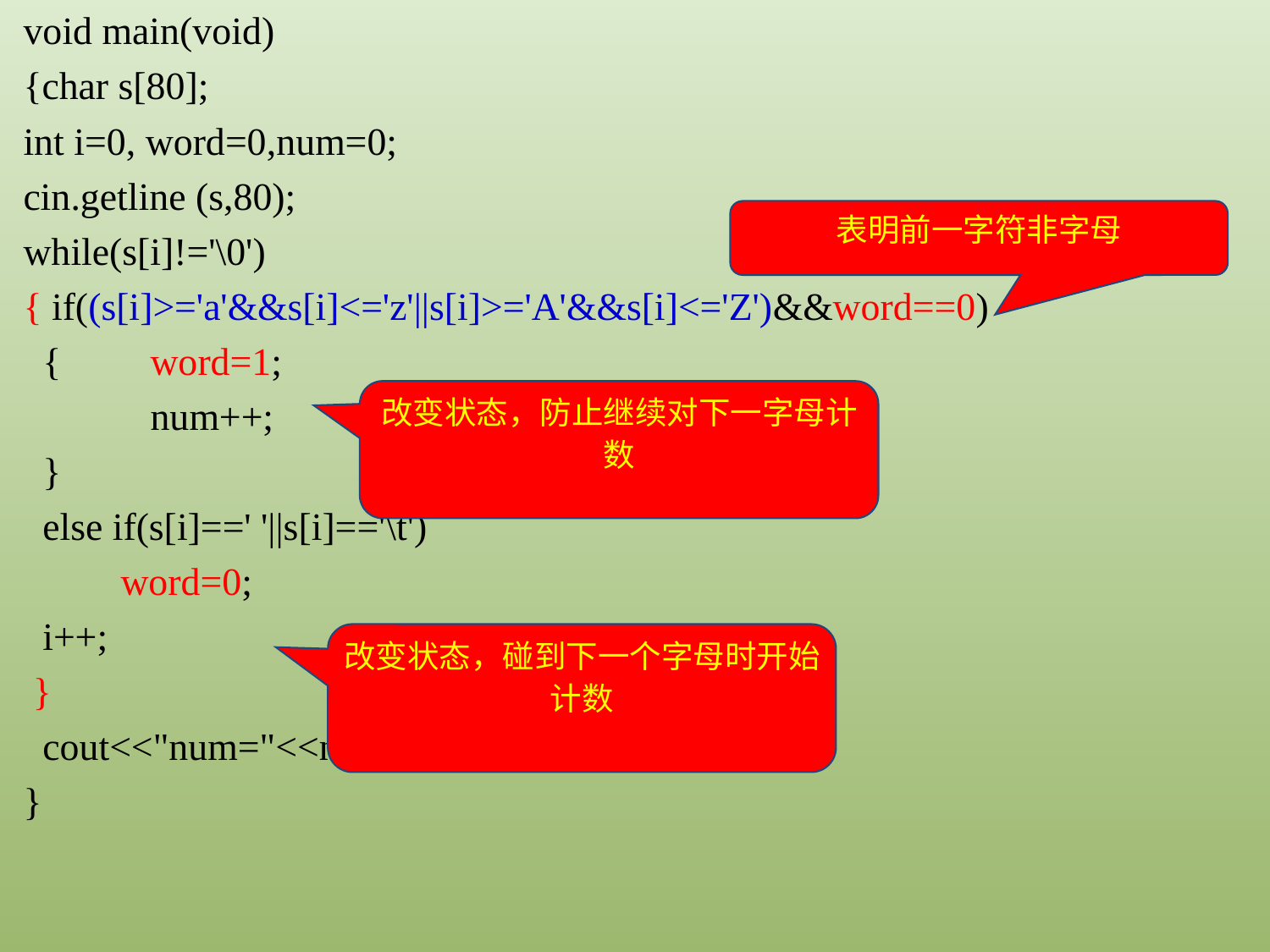

void main(void)
{char s[80];
int i=0, word=0,num=0;
cin.getline (s,80);
while(s[i]!='\0')
{ if((s[i]>='a'&&s[i]<='z'||s[i]>='A'&&s[i]<='Z')&&word==0)
  {	word=1;
	num++;
  }
  else if(s[i]==' '||s[i]=='\t')
          word=0;
  i++;
 }
  cout<<"num="<<num<<endl;
}
表明前一字符非字母
改变状态，防止继续对下一字母计数
改变状态，碰到下一个字母时开始计数
354